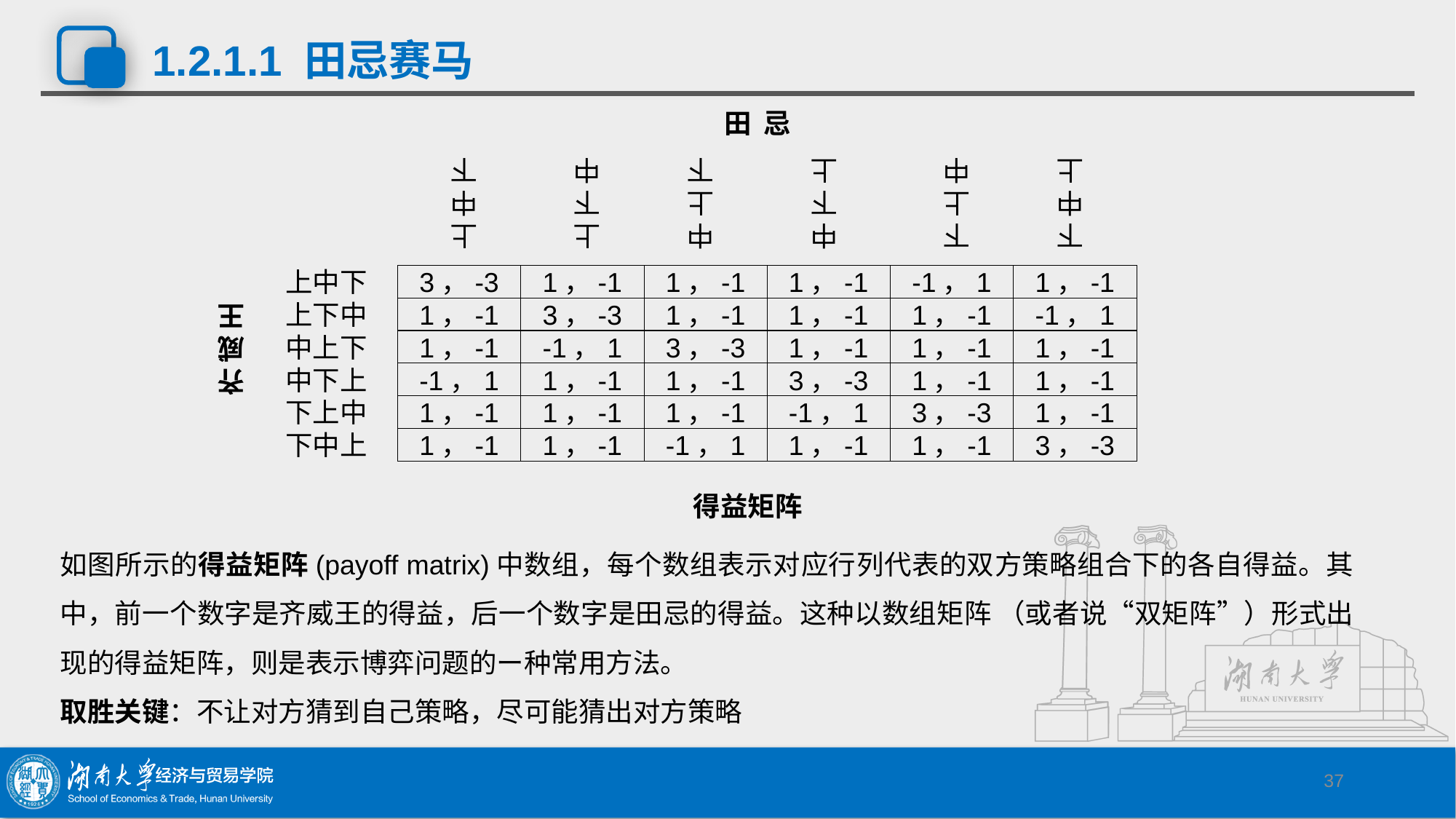

# 1.2.1.1 田忌赛马
田  忌
中
上
下
中
下
上
下
中
上
上
中
下
上
下
中
下
上
中
上中下
3，-3
1，-1
1，-1
1，-1
-1，1
1，-1
上下中
1，-1
3，-3
1，-1
1，-1
1，-1
-1，1
齐
威
王
中上下
1，-1
-1，1
3，-3
1，-1
1，-1
1，-1
中下上
-1，1
1，-1
1，-1
3，-3
1，-1
1，-1
下上中
1，-1
1，-1
1，-1
-1，1
3，-3
1，-1
下中上
1，-1
1，-1
-1，1
1，-1
1，-1
3，-3
得益矩阵
如图所示的得益矩阵(payoff matrix)中数组，每个数组表示对应行列代表的双方策略组合下的各自得益。其中，前一个数字是齐威王的得益，后一个数字是田忌的得益。这种以数组矩阵 （或者说“双矩阵”）形式出现的得益矩阵，则是表示博弈问题的ー种常用方法。
取胜关键：不让对方猜到自己策略，尽可能猜出对方策略